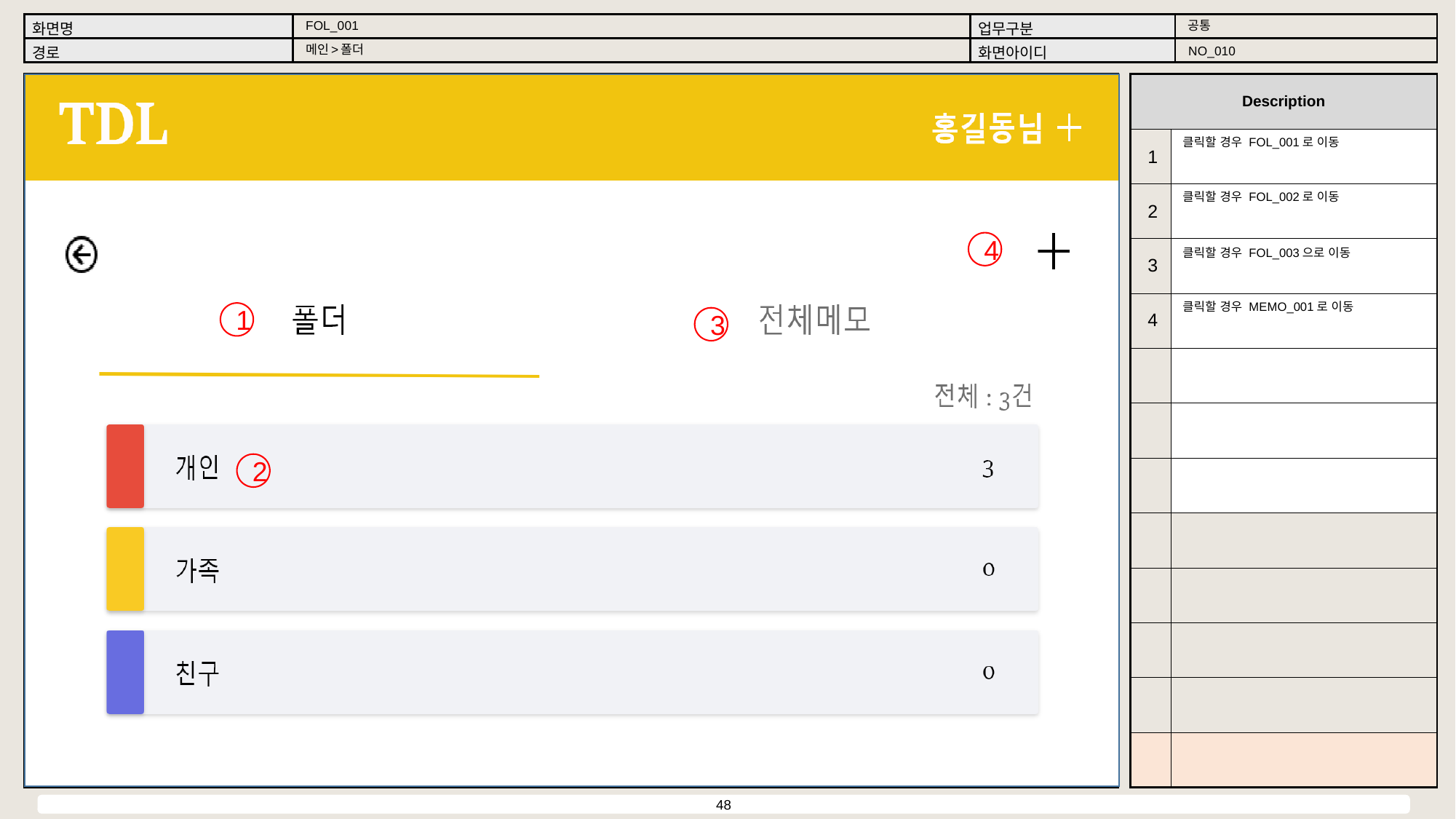

공통
FOL_001
메인>폴더
NO_010

클릭할 경우 FOL_001로 이동
1
클릭할 경우 FOL_002로 이동
2
4
클릭할 경우 FOL_003으로 이동
3
클릭할 경우 MEMO_001로 이동
1
4
3
2